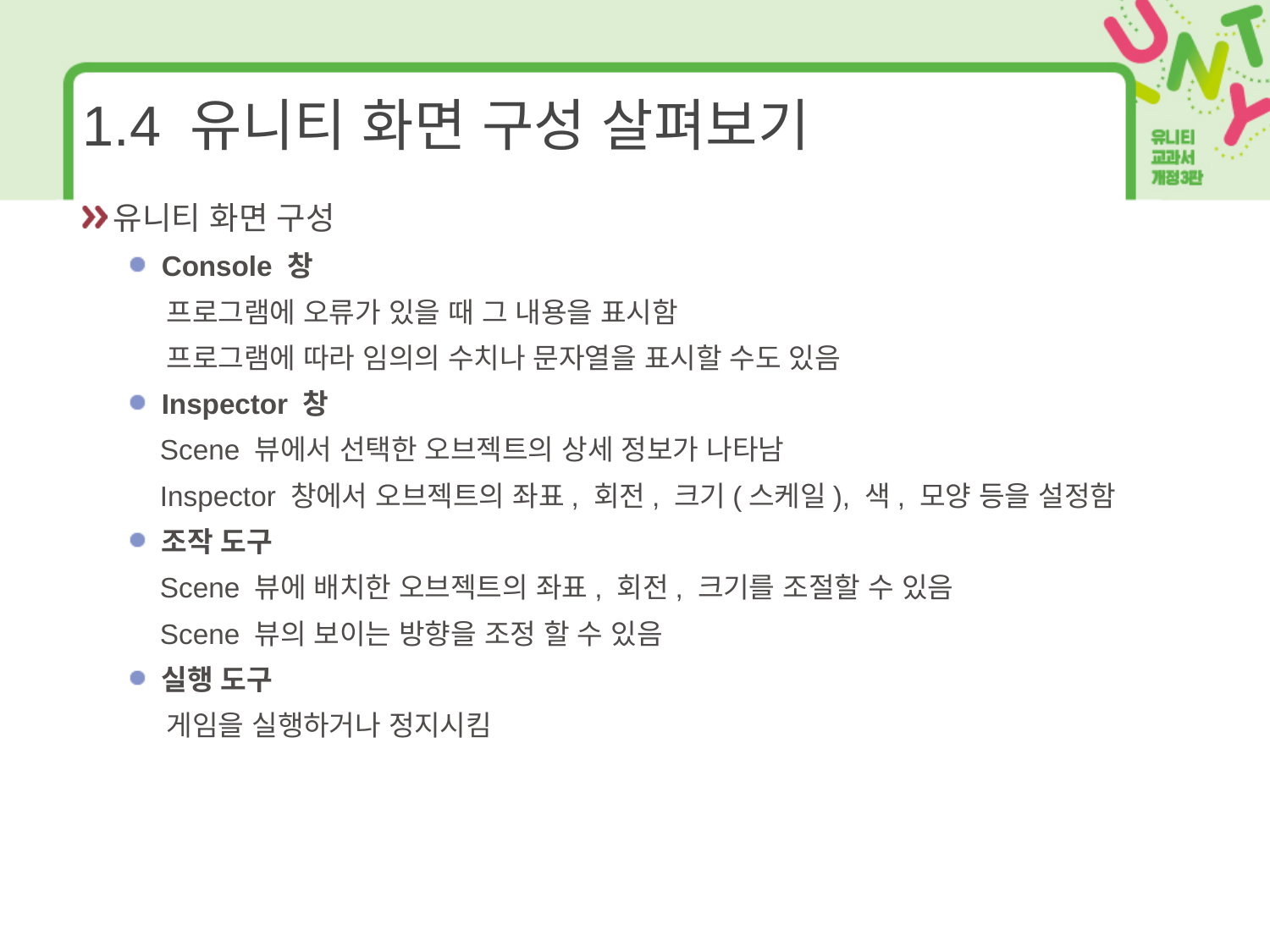

# 1.4 유니티 화면 구성 살펴보기
유니티 화면 구성
Console 창
    프로그램에 오류가 있을 때 그 내용을 표시함
    프로그램에 따라 임의의 수치나 문자열을 표시할 수도 있음
Inspector 창
    Scene 뷰에서 선택한 오브젝트의 상세 정보가 나타남
    Inspector 창에서 오브젝트의 좌표, 회전, 크기(스케일), 색, 모양 등을 설정함
조작 도구
    Scene 뷰에 배치한 오브젝트의 좌표, 회전, 크기를 조절할 수 있음
    Scene 뷰의 보이는 방향을 조정 할 수 있음
실행 도구
    게임을 실행하거나 정지시킴